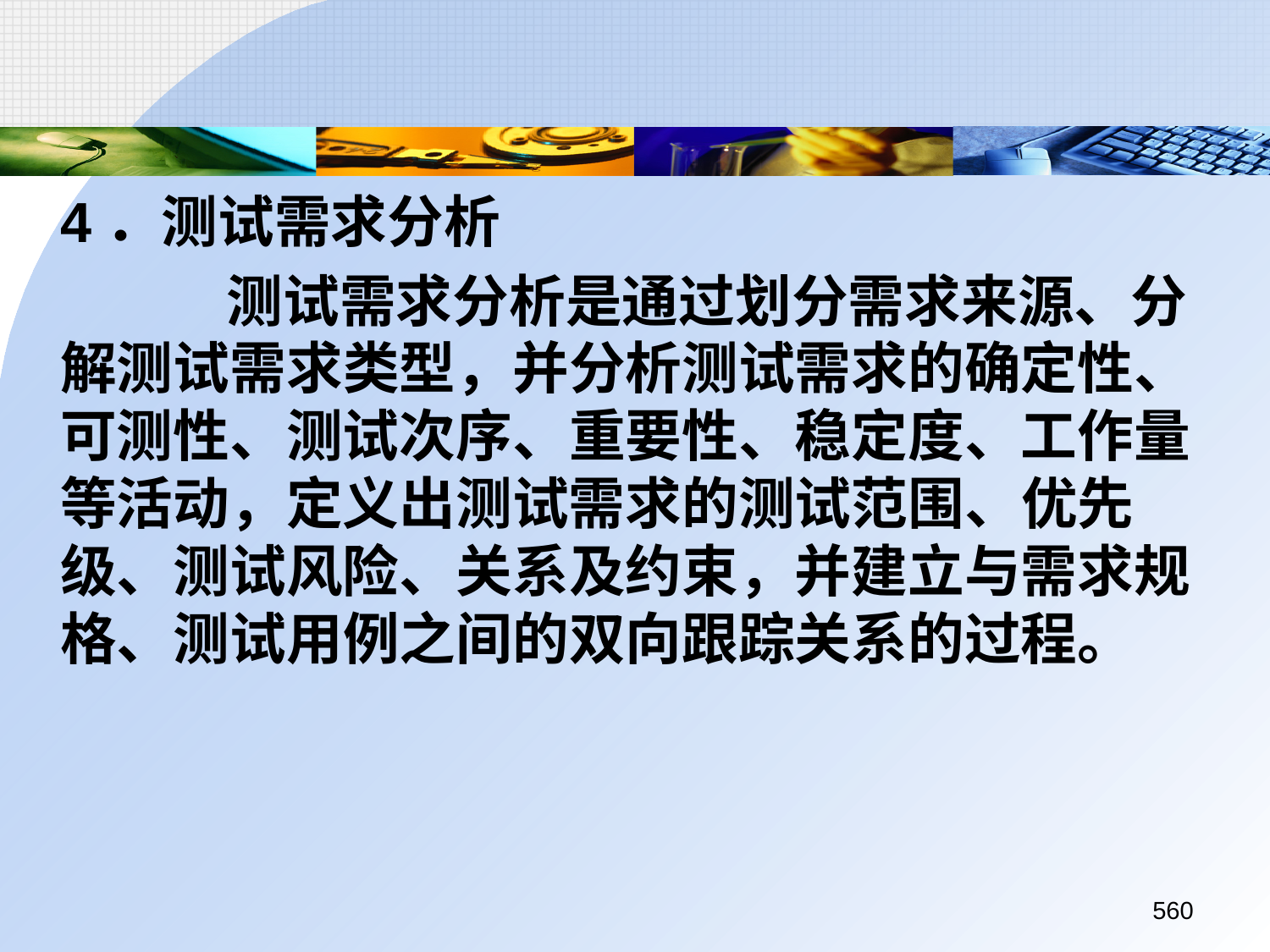

4．测试需求分析
		  测试需求分析是通过划分需求来源、分解测试需求类型，并分析测试需求的确定性、可测性、测试次序、重要性、稳定度、工作量等活动，定义出测试需求的测试范围、优先级、测试风险、关系及约束，并建立与需求规格、测试用例之间的双向跟踪关系的过程。
560